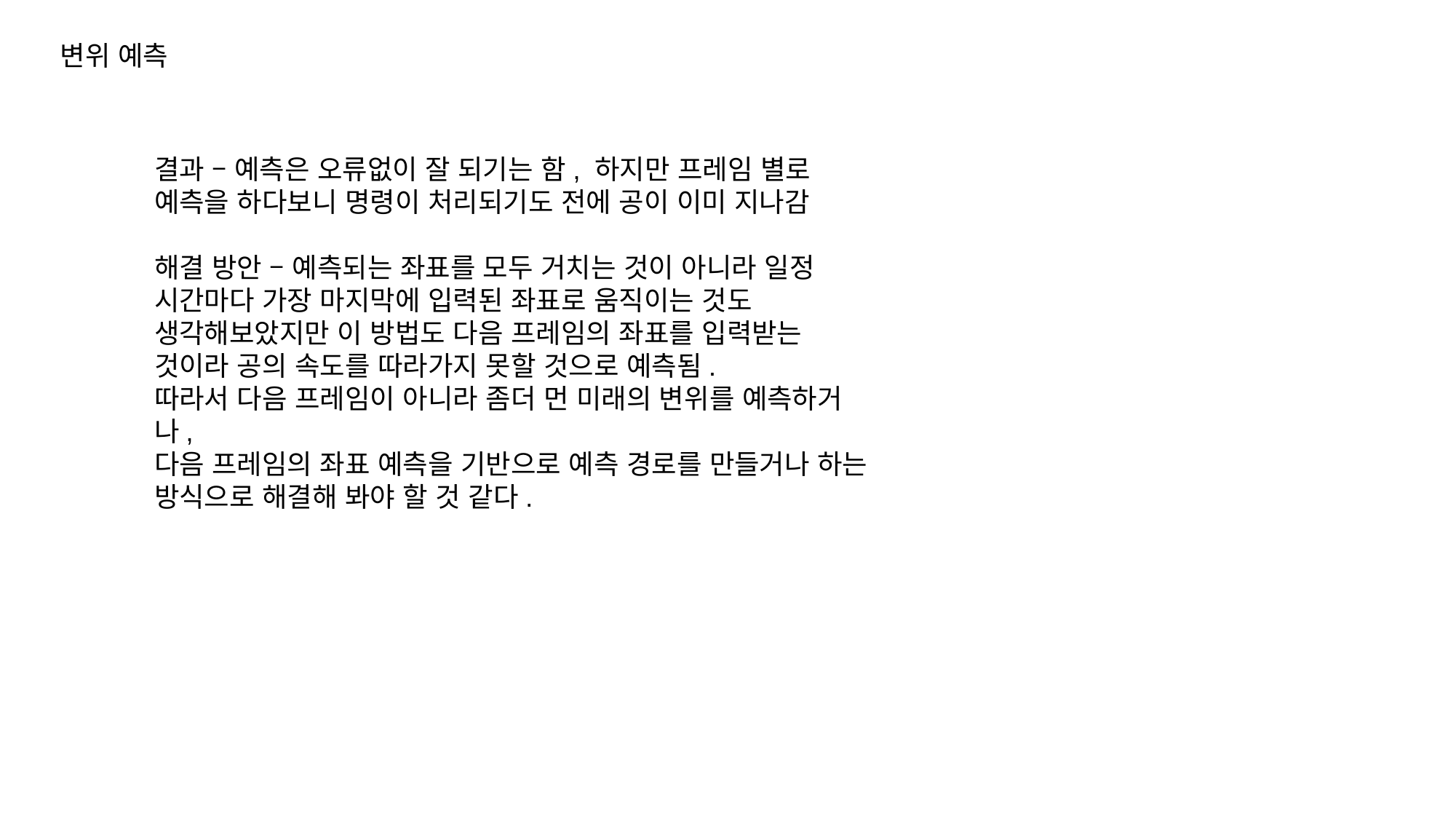

변위 예측
결과 – 예측은 오류없이 잘 되기는 함, 하지만 프레임 별로 예측을 하다보니 명령이 처리되기도 전에 공이 이미 지나감

해결 방안 – 예측되는 좌표를 모두 거치는 것이 아니라 일정 시간마다 가장 마지막에 입력된 좌표로 움직이는 것도 생각해보았지만 이 방법도 다음 프레임의 좌표를 입력받는 것이라 공의 속도를 따라가지 못할 것으로 예측됨.
따라서 다음 프레임이 아니라 좀더 먼 미래의 변위를 예측하거나,
다음 프레임의 좌표 예측을 기반으로 예측 경로를 만들거나 하는 방식으로 해결해 봐야 할 것 같다.